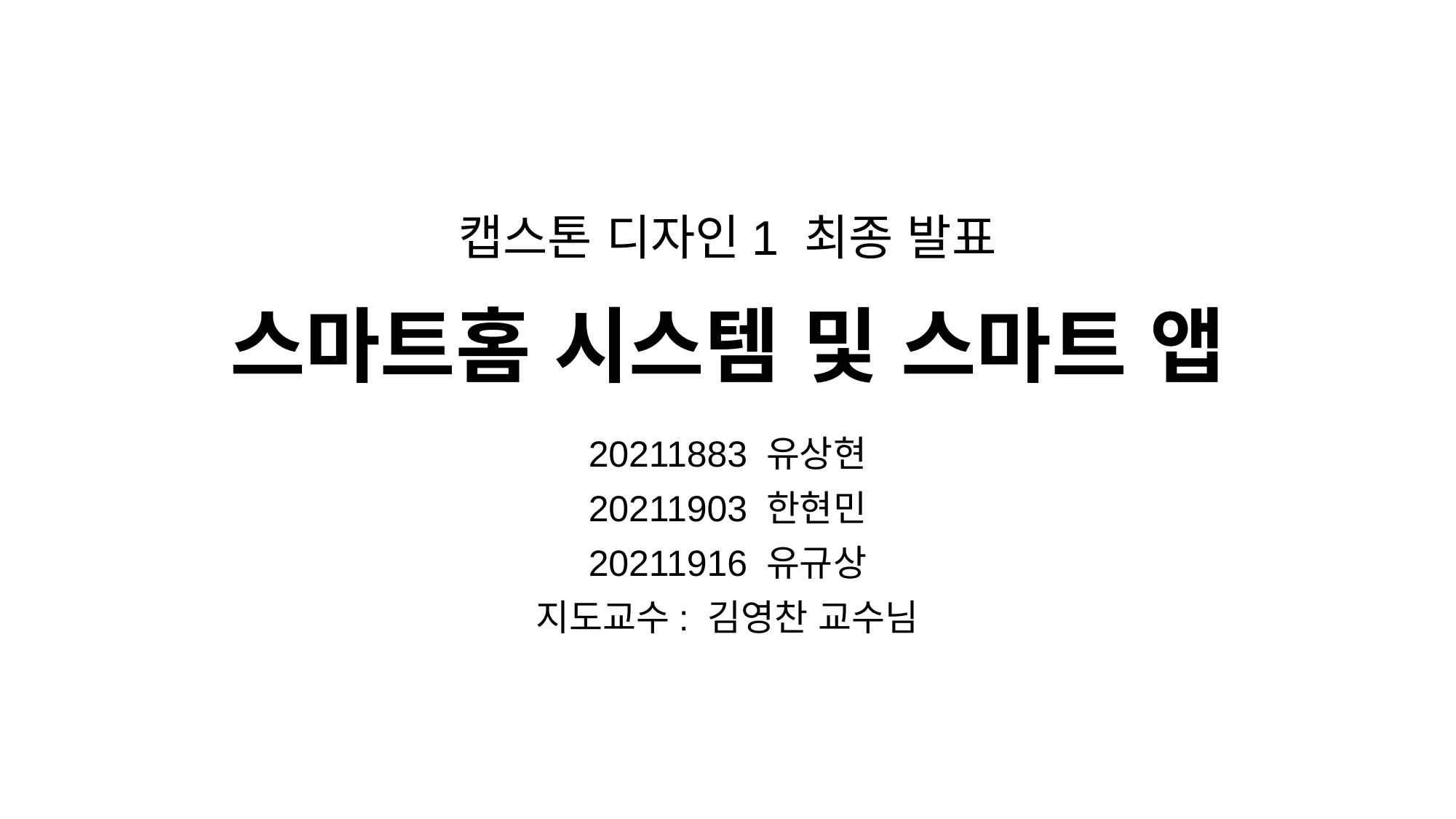

# 캡스톤 디자인1 최종 발표
스마트홈 시스템 및 스마트 앱
20211883 유상현
20211903 한현민
20211916 유규상
지도교수: 김영찬 교수님